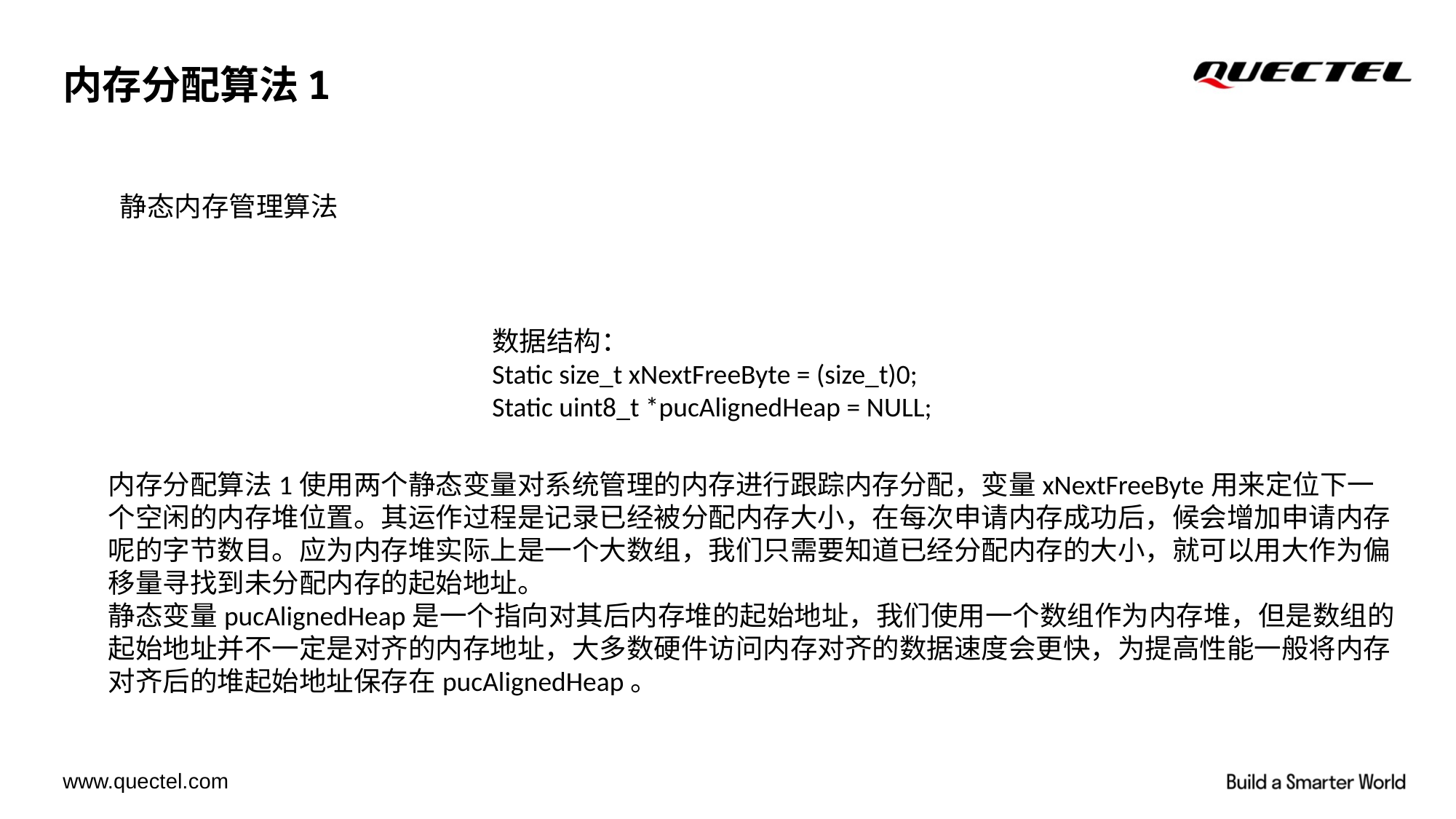

# 内存分配算法1
静态内存管理算法
数据结构：
Static size_t xNextFreeByte = (size_t)0;
Static uint8_t *pucAlignedHeap = NULL;
内存分配算法1使用两个静态变量对系统管理的内存进行跟踪内存分配，变量xNextFreeByte用来定位下一个空闲的内存堆位置。其运作过程是记录已经被分配内存大小，在每次申请内存成功后，候会增加申请内存呢的字节数目。应为内存堆实际上是一个大数组，我们只需要知道已经分配内存的大小，就可以用大作为偏移量寻找到未分配内存的起始地址。
静态变量pucAlignedHeap是一个指向对其后内存堆的起始地址，我们使用一个数组作为内存堆，但是数组的起始地址并不一定是对齐的内存地址，大多数硬件访问内存对齐的数据速度会更快，为提高性能一般将内存对齐后的堆起始地址保存在pucAlignedHeap。